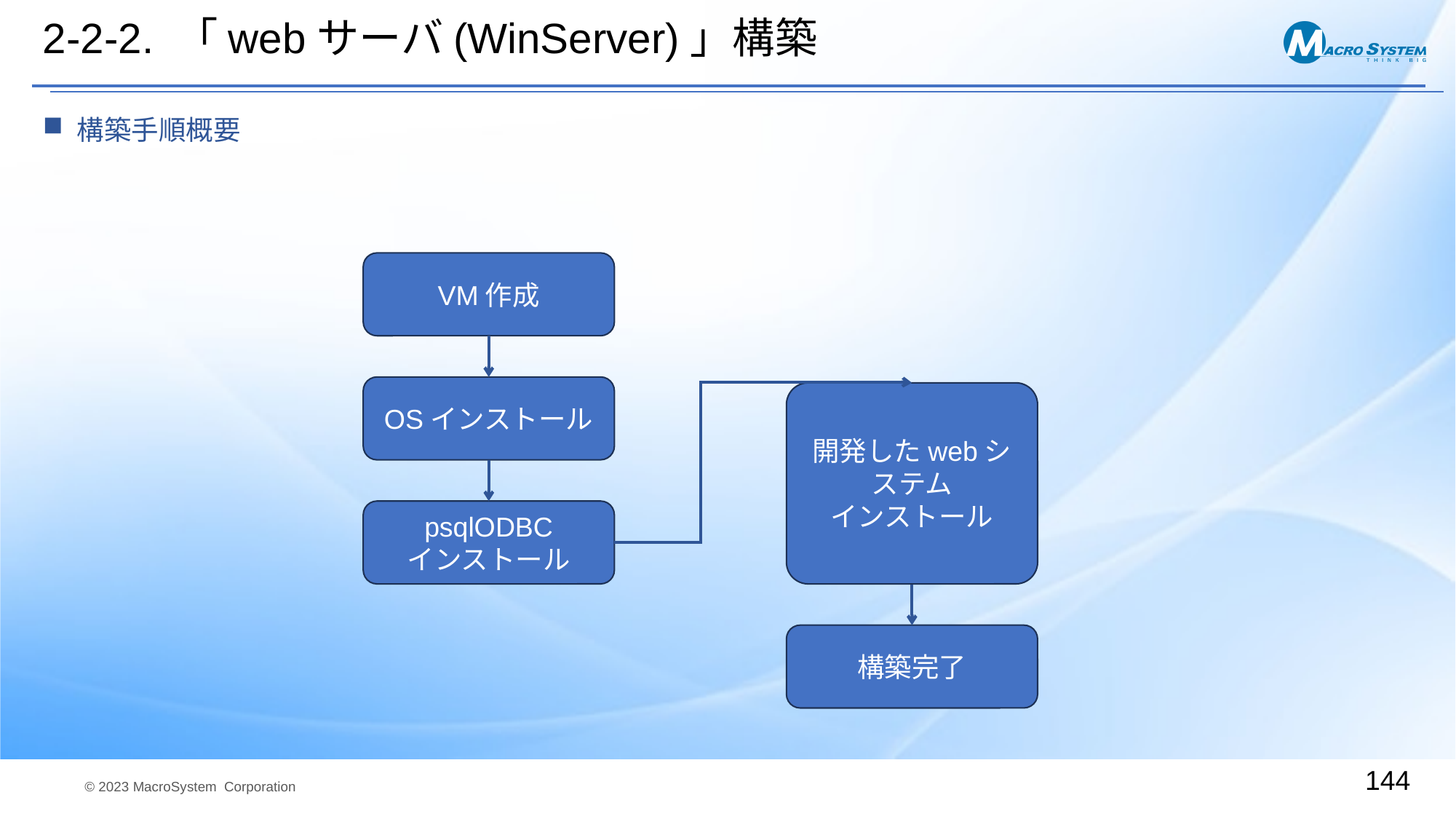

# 2-2-2. 「webサーバ(WinServer)」構築
構築手順概要
VM作成
OSインストール
開発したwebシステム
インストール
psqlODBC
インストール
構築完了